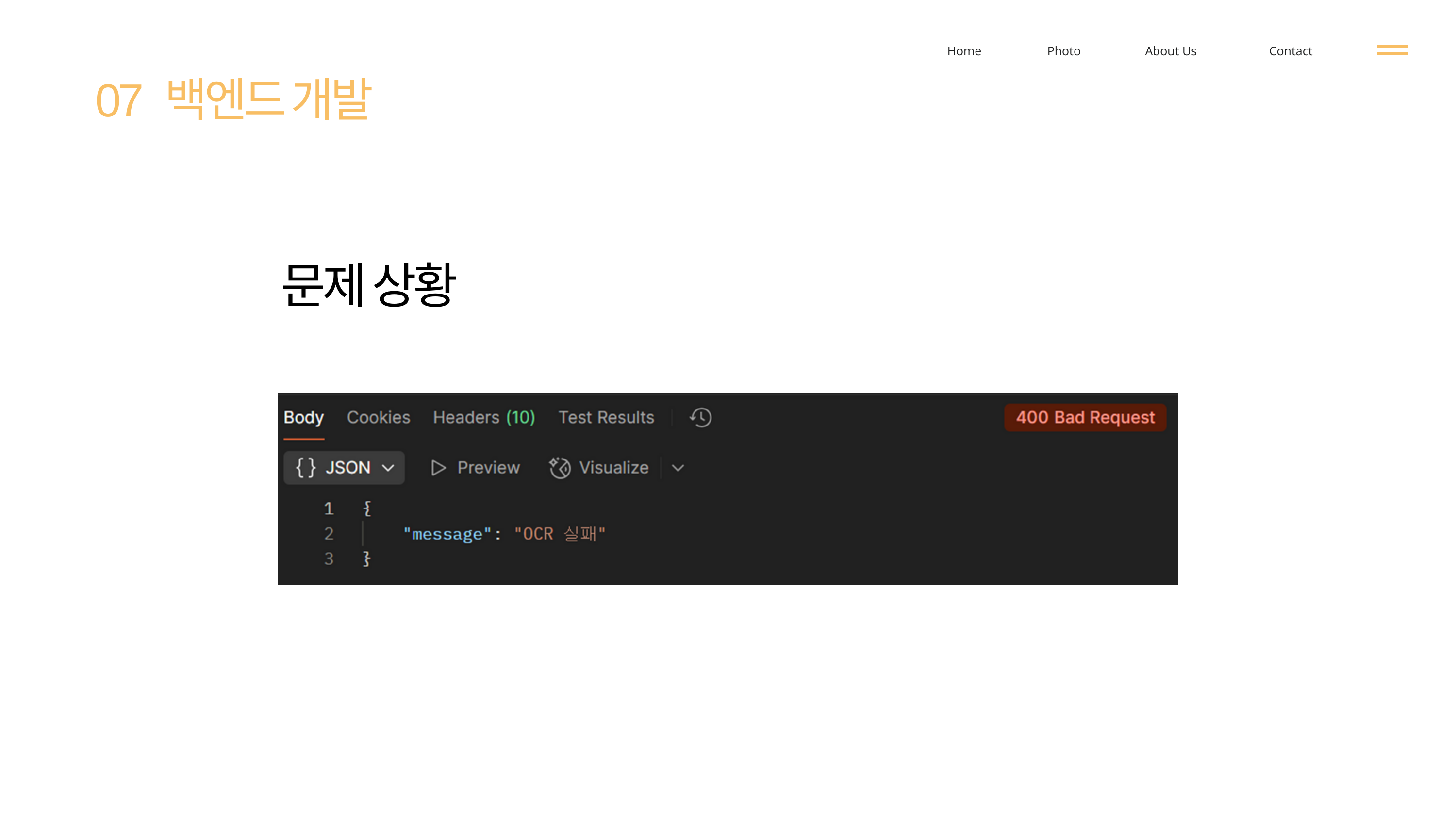

Home
Photo
About Us
Contact

07 백엔드 개발
문제 상황